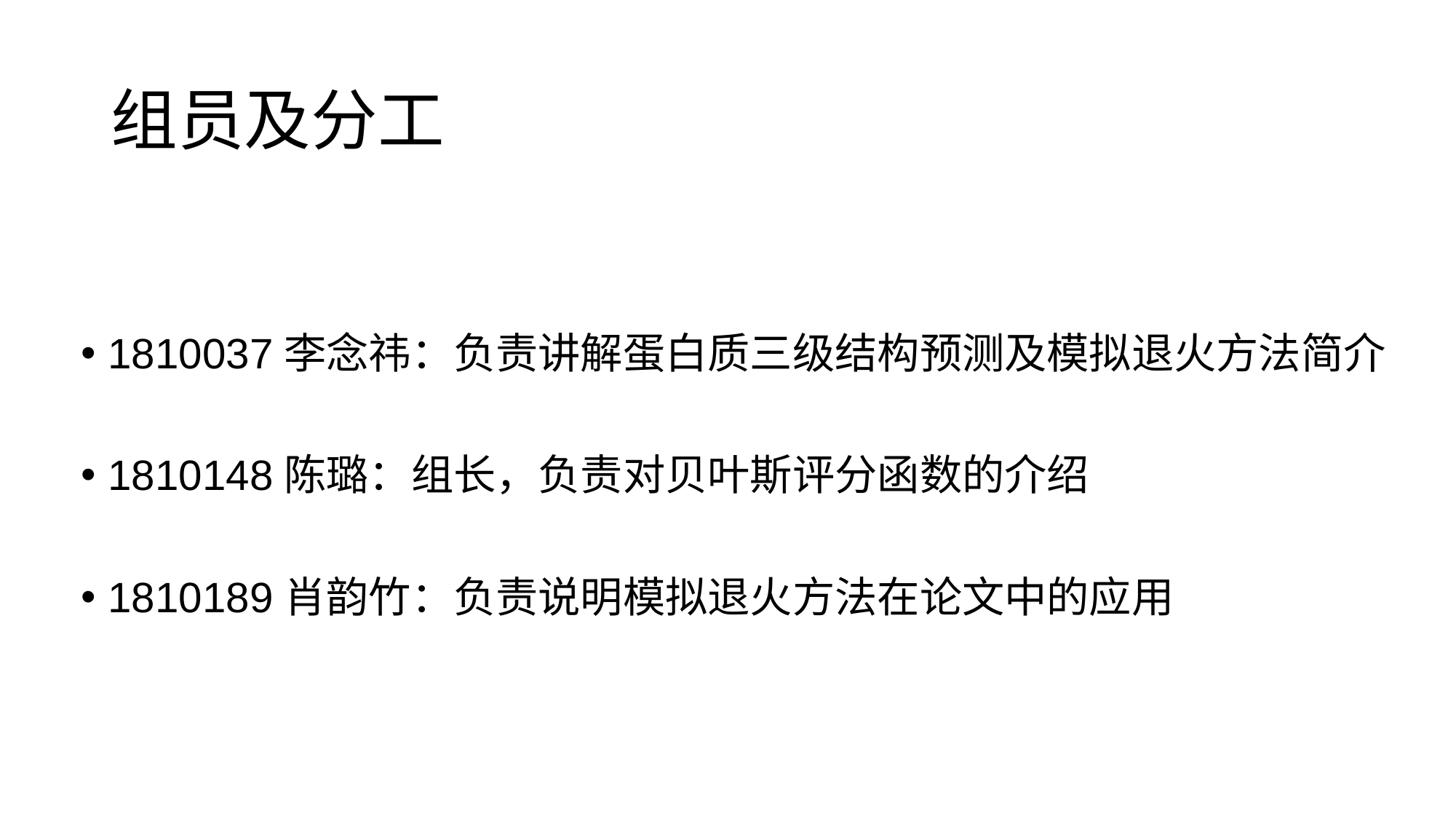

# 组员及分工
1810037李念祎：负责讲解蛋白质三级结构预测及模拟退火方法简介

1810148陈璐：组长，负责对贝叶斯评分函数的介绍

1810189肖韵竹：负责说明模拟退火方法在论文中的应用